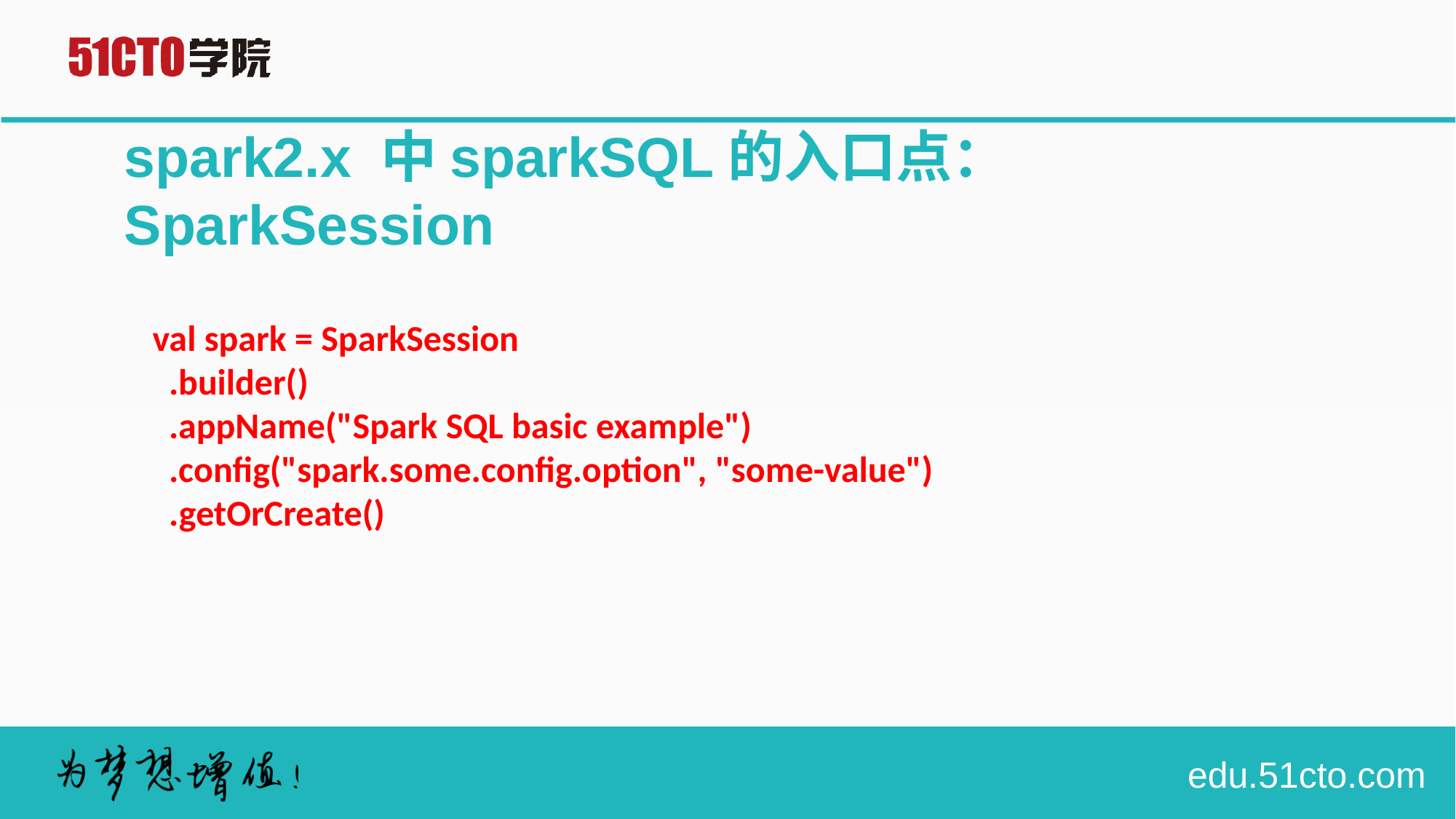

# spark2.x 中sparkSQL的入口点：SparkSession
val spark = SparkSession
  .builder()
  .appName("Spark SQL basic example")
  .config("spark.some.config.option", "some-value")
  .getOrCreate()